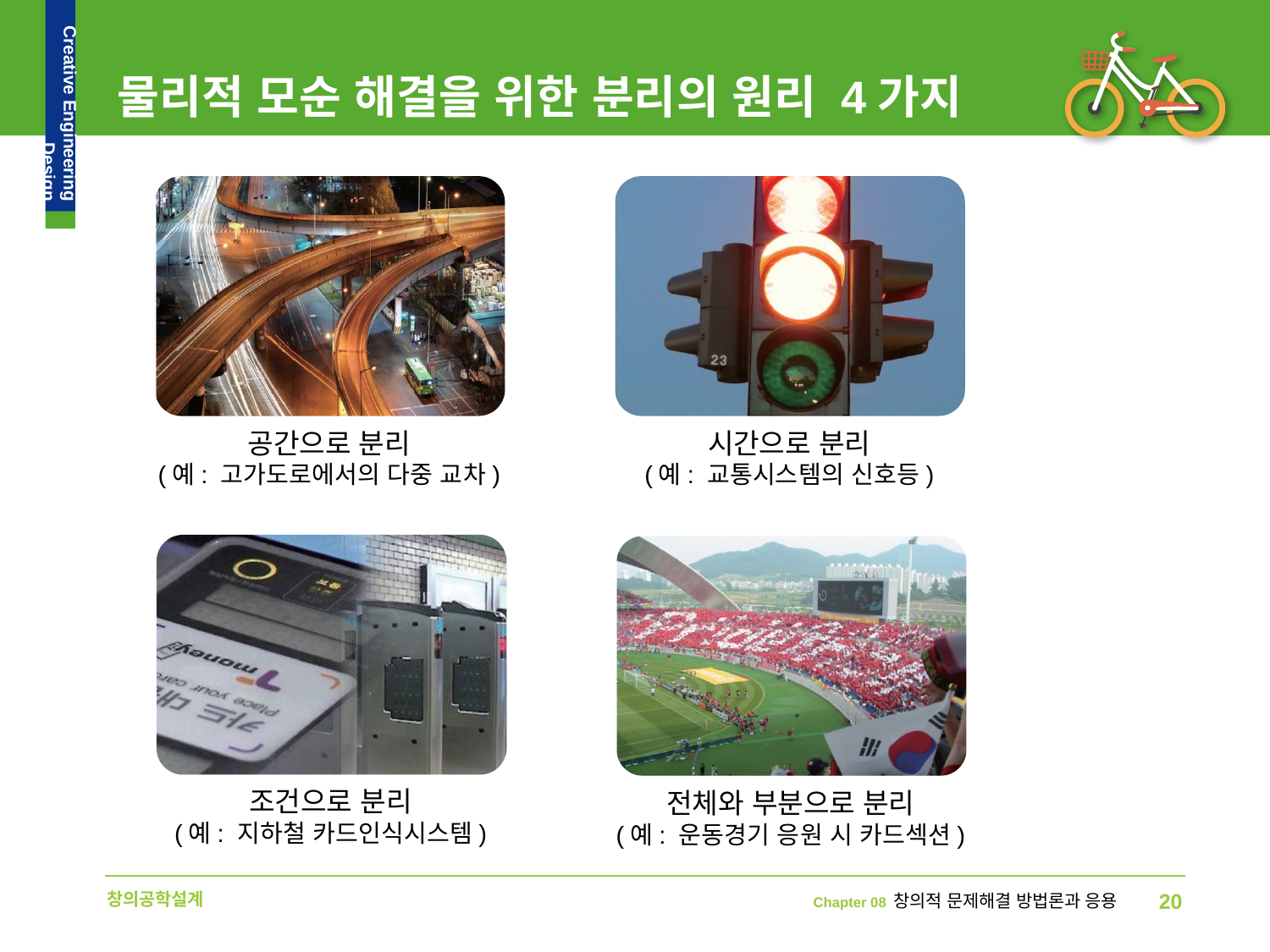

# 물리적 모순 해결을 위한 분리의 원리 4가지

공간으로 분리
(예: 고가도로에서의 다중 교차)
시간으로 분리
(예: 교통시스템의 신호등)

조건으로 분리
(예: 지하철 카드인식시스템)
전체와 부분으로 분리
(예: 운동경기 응원 시 카드섹션)